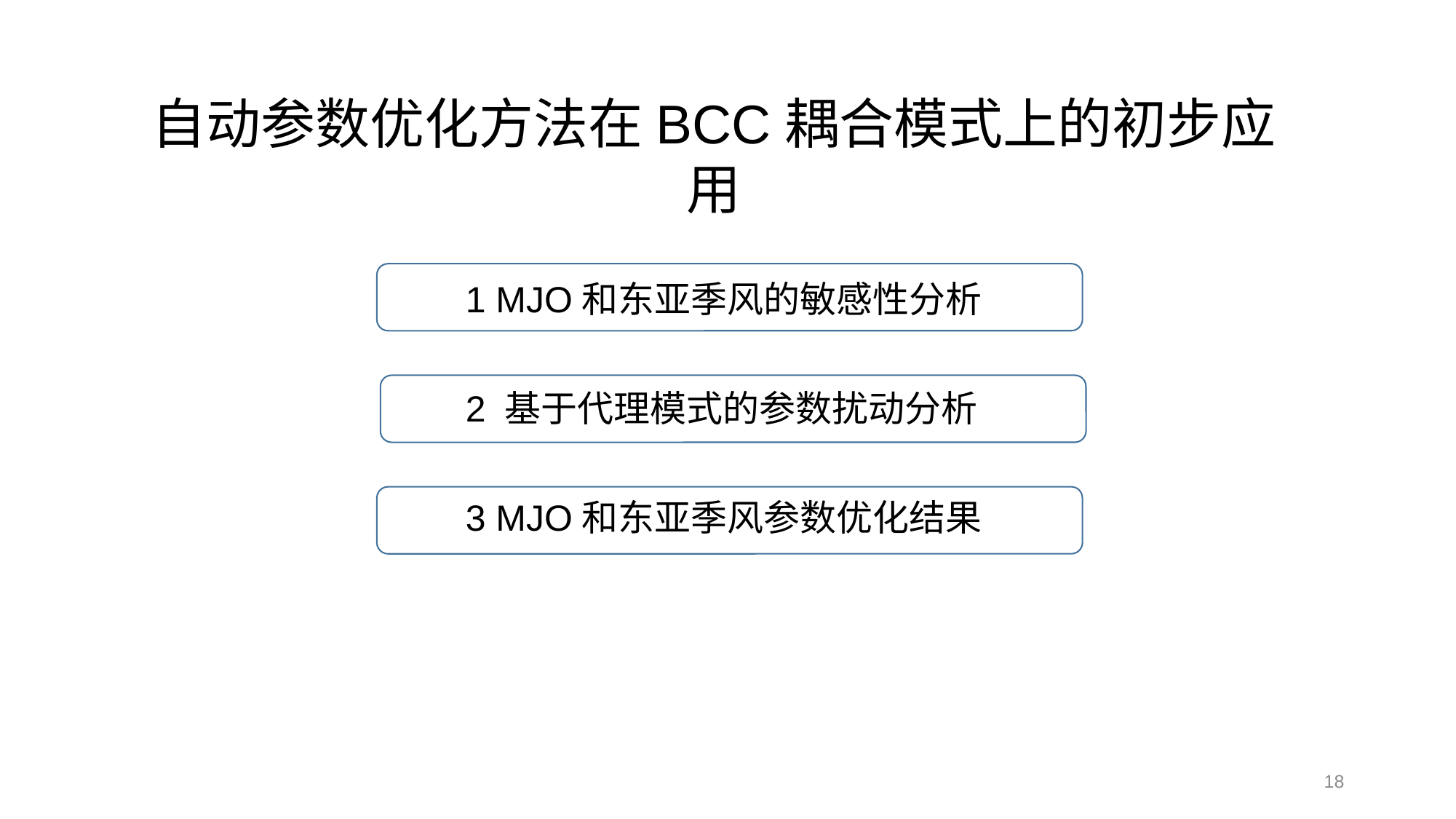

自动参数优化方法在BCC耦合模式上的初步应用

1 MJO和东亚季风的敏感性分析

2 基于代理模式的参数扰动分析

3 MJO和东亚季风参数优化结果

18